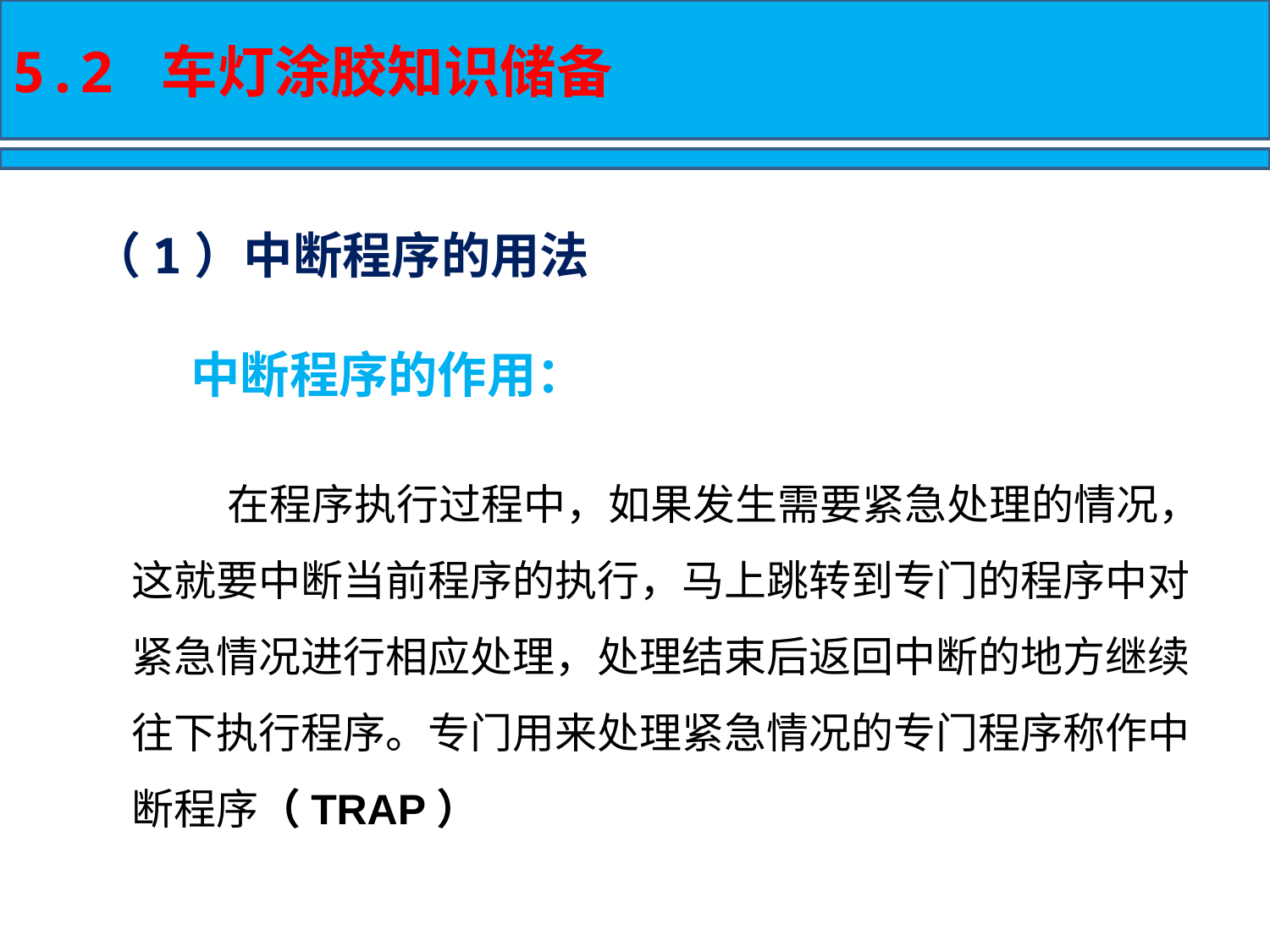

5.2 车灯涂胶知识储备

（1）中断程序的用法
中断程序的作用：
         在程序执行过程中，如果发生需要紧急处理的情况，这就要中断当前程序的执行，马上跳转到专门的程序中对紧急情况进行相应处理，处理结束后返回中断的地方继续往下执行程序。专门用来处理紧急情况的专门程序称作中断程序（TRAP）